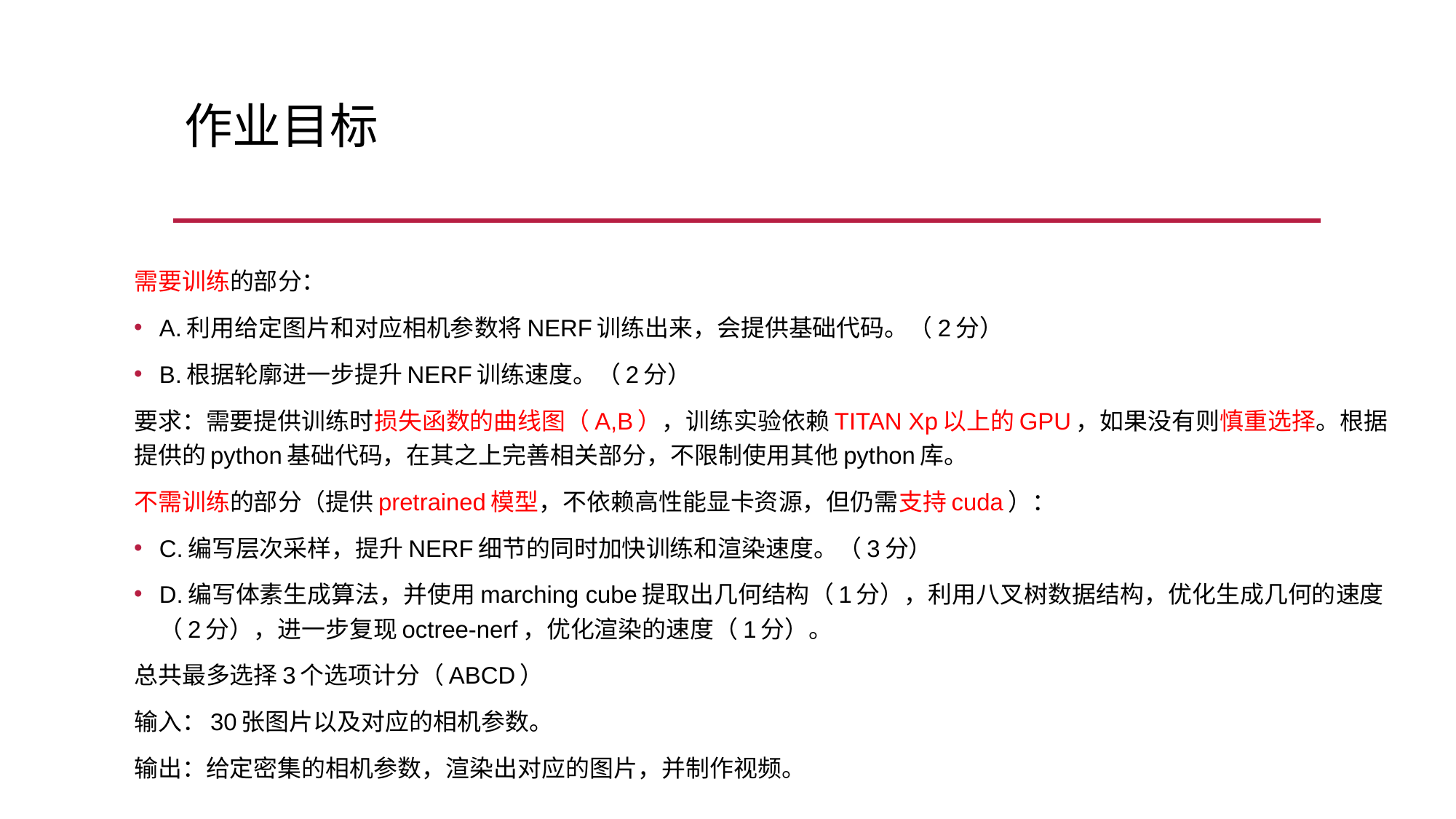

# 作业目标
需要训练的部分：
A.利用给定图片和对应相机参数将NERF训练出来，会提供基础代码。（2分）
B.根据轮廓进一步提升NERF训练速度。（2分）
要求：需要提供训练时损失函数的曲线图（A,B），训练实验依赖TITAN Xp以上的GPU，如果没有则慎重选择。根据提供的python基础代码，在其之上完善相关部分，不限制使用其他python库。
不需训练的部分（提供pretrained模型，不依赖高性能显卡资源，但仍需支持cuda）：
C.编写层次采样，提升NERF细节的同时加快训练和渲染速度。（3分）
D.编写体素生成算法，并使用marching cube提取出几何结构（1分），利用八叉树数据结构，优化生成几何的速度（2分），进一步复现octree-nerf，优化渲染的速度（1分）。
总共最多选择3个选项计分（ABCD）
输入：30张图片以及对应的相机参数。
输出：给定密集的相机参数，渲染出对应的图片，并制作视频。